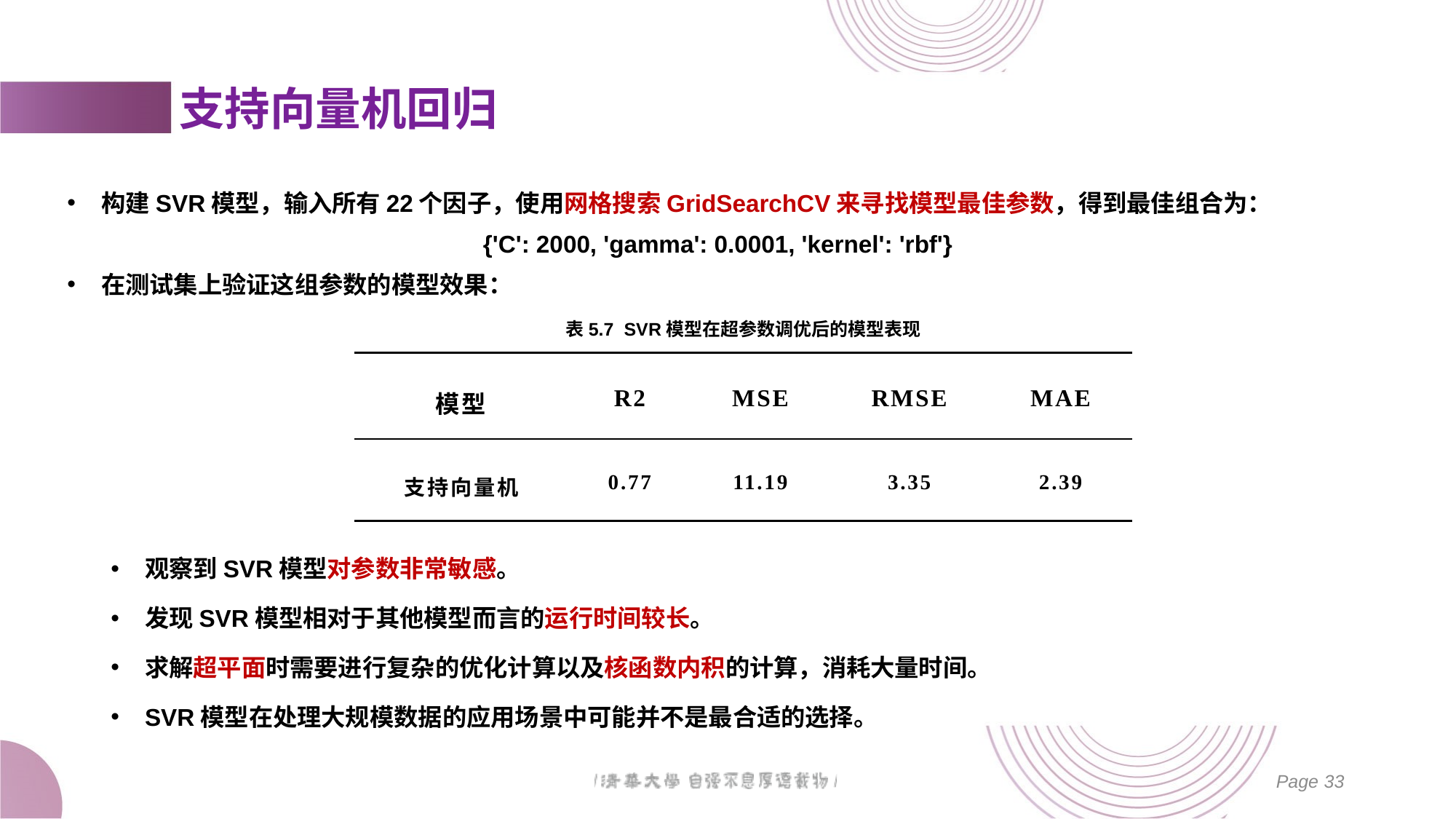

# 支持向量机回归
构建SVR模型，输入所有22个因子，使用网格搜索GridSearchCV来寻找模型最佳参数，得到最佳组合为：
{'C': 2000, 'gamma': 0.0001, 'kernel': 'rbf'}
在测试集上验证这组参数的模型效果：
表5.7  SVR模型在超参数调优后的模型表现
| 模型 | R2 | MSE | RMSE | MAE |
| --- | --- | --- | --- | --- |
| 支持向量机 | 0.77 | 11.19 | 3.35 | 2.39 |
观察到SVR模型对参数非常敏感。
发现SVR模型相对于其他模型而言的运行时间较长。
求解超平面时需要进行复杂的优化计算以及核函数内积的计算，消耗大量时间。
SVR模型在处理大规模数据的应用场景中可能并不是最合适的选择。
Page 33